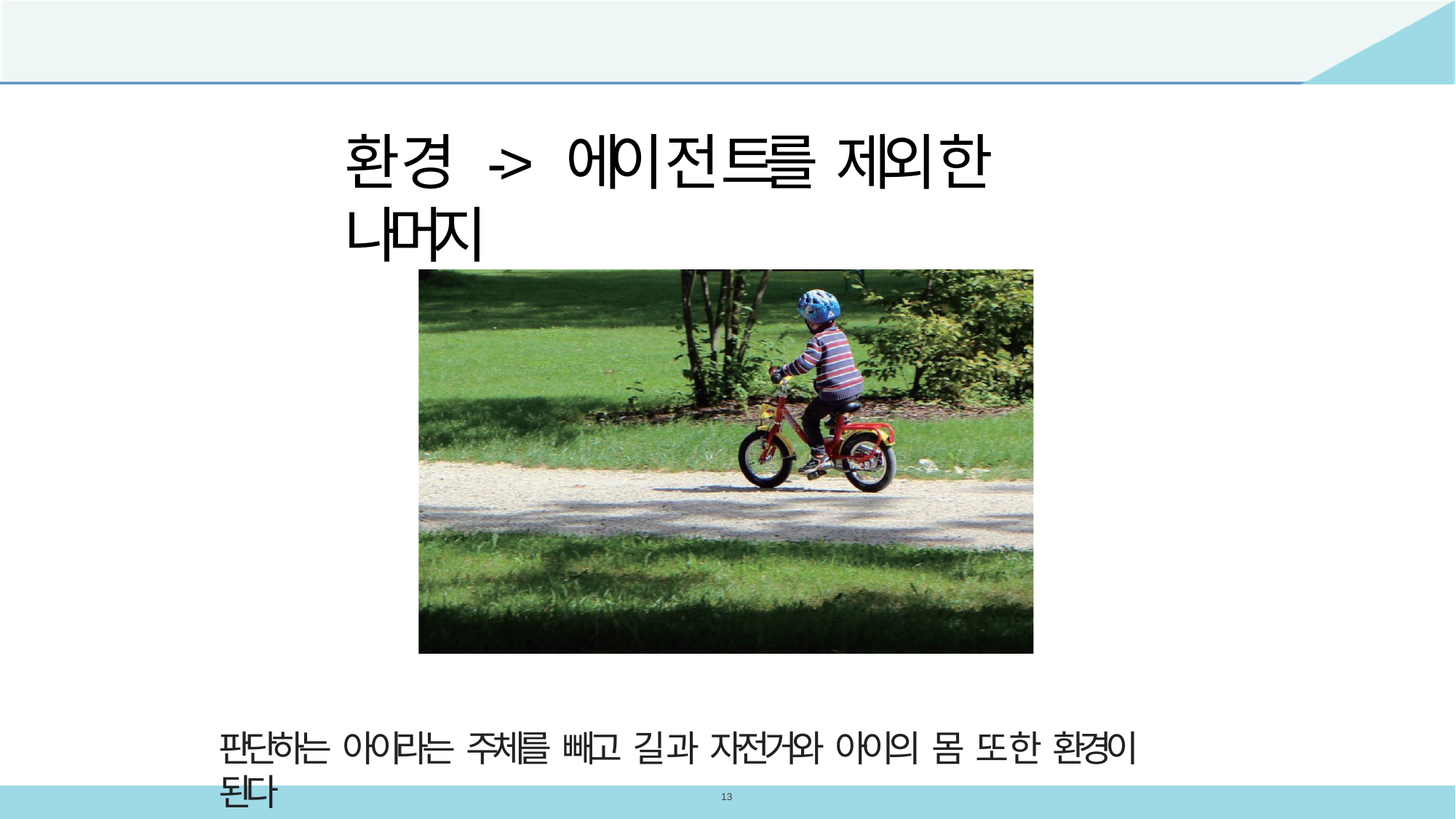

환경 -> 에이전트를 제외한 나머지

판단하는 아이라는 주체를 빼고 길과 자전거와 아이의 몸 또한 환경이 된다